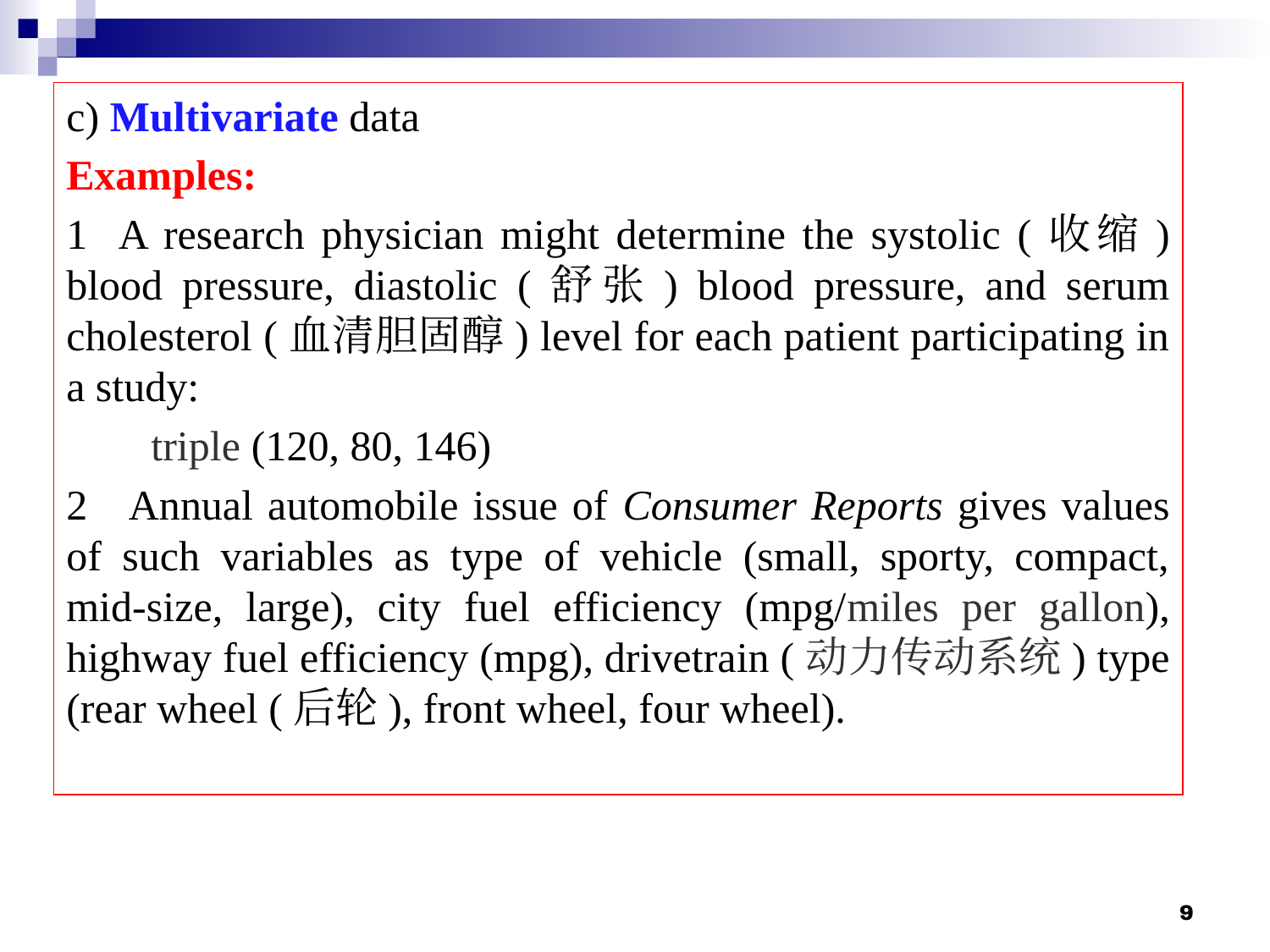

c) Multivariate data
Examples:
1  A research physician might determine the systolic (收缩) blood pressure, diastolic (舒张) blood pressure, and serum cholesterol (血清胆固醇) level for each patient participating in a study:
        triple (120, 80, 146)
2   Annual automobile issue of Consumer Reports gives values of such variables as type of vehicle (small, sporty, compact, mid-size, large), city fuel efficiency (mpg/miles per gallon), highway fuel efficiency (mpg), drivetrain (动力传动系统) type (rear wheel (后轮), front wheel, four wheel).

9